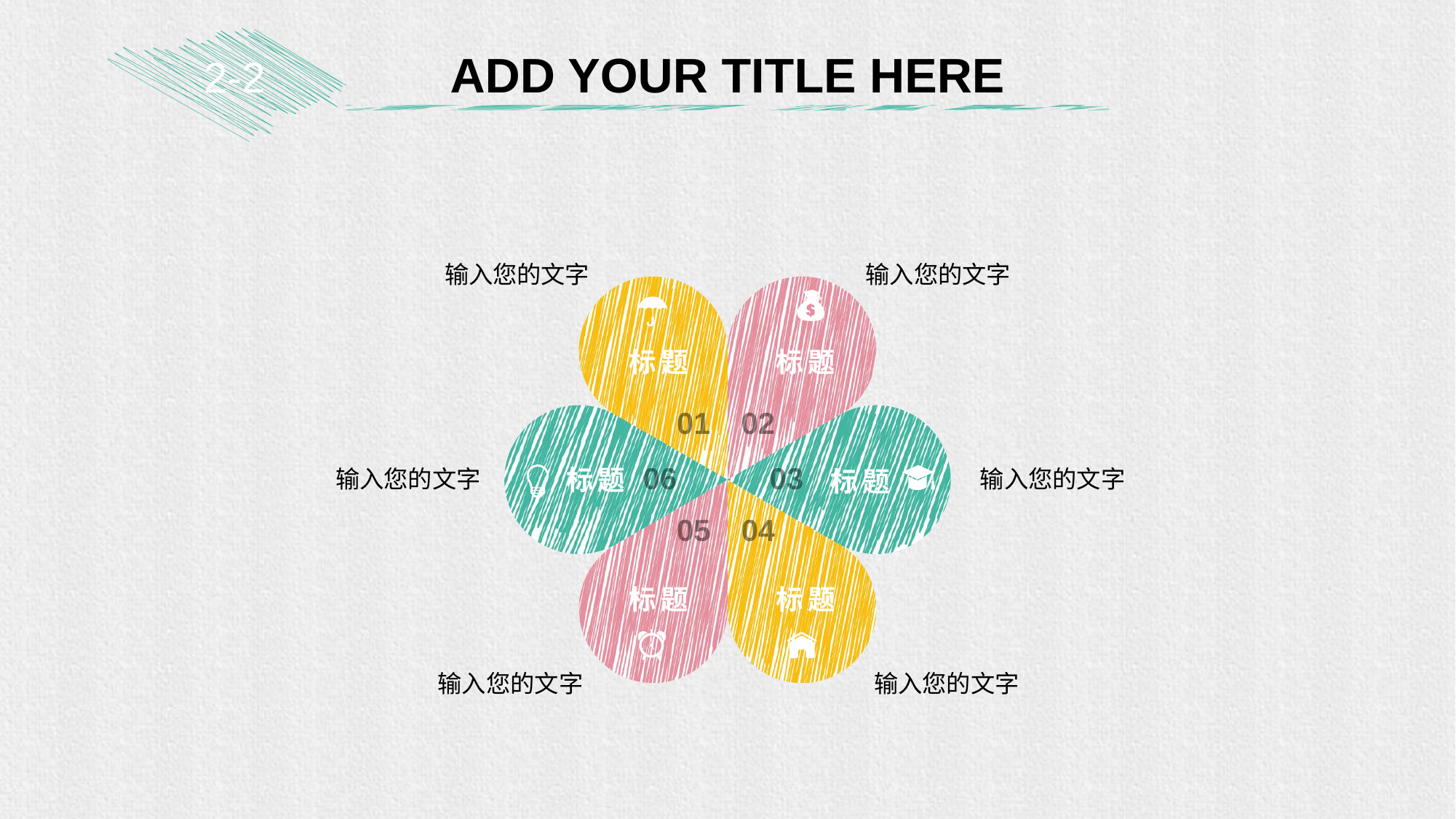

ADD YOUR TITLE HERE
2-2
输入您的文字
输入您的文字

01

02

标题
标题

06

03
输入您的文字
输入您的文字
标题
标题

05

04
标题
标题

输入您的文字
输入您的文字